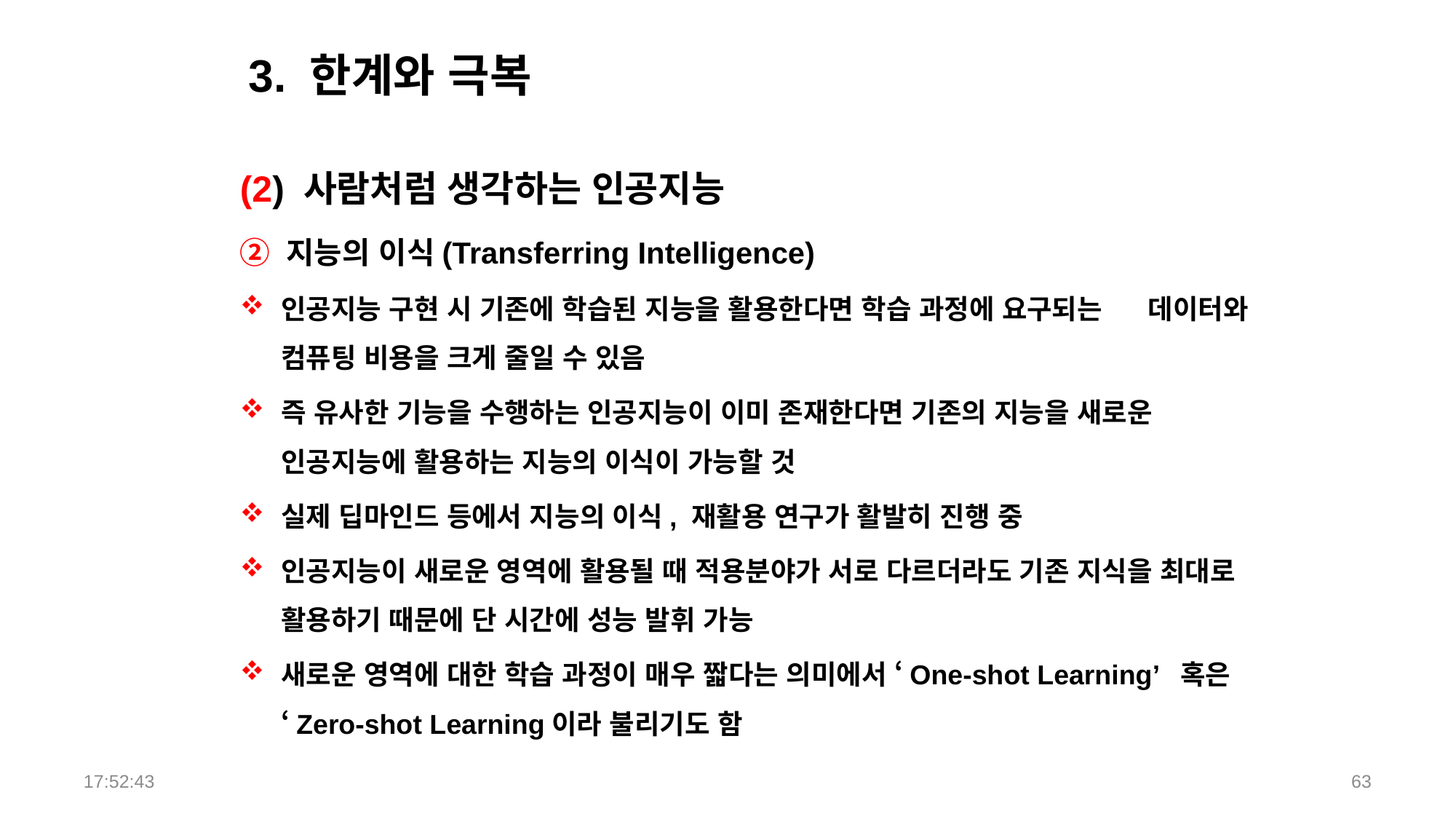

# 3. 한계와 극복
(2) 사람처럼 생각하는 인공지능
② 지능의 이식(Transferring Intelligence)
인공지능 구현 시 기존에 학습된 지능을 활용한다면 학습 과정에 요구되는      데이터와 컴퓨팅 비용을 크게 줄일 수 있음
즉 유사한 기능을 수행하는 인공지능이 이미 존재한다면 기존의 지능을 새로운 인공지능에 활용하는 지능의 이식이 가능할 것
실제 딥마인드 등에서 지능의 이식, 재활용 연구가 활발히 진행 중
인공지능이 새로운 영역에 활용될 때 적용분야가 서로 다르더라도 기존 지식을 최대로 활용하기 때문에 단 시간에 성능 발휘 가능
새로운 영역에 대한 학습 과정이 매우 짧다는 의미에서 ‘One-shot Learning’  혹은 ‘Zero-shot Learning이라 불리기도 함
17:52:43
63